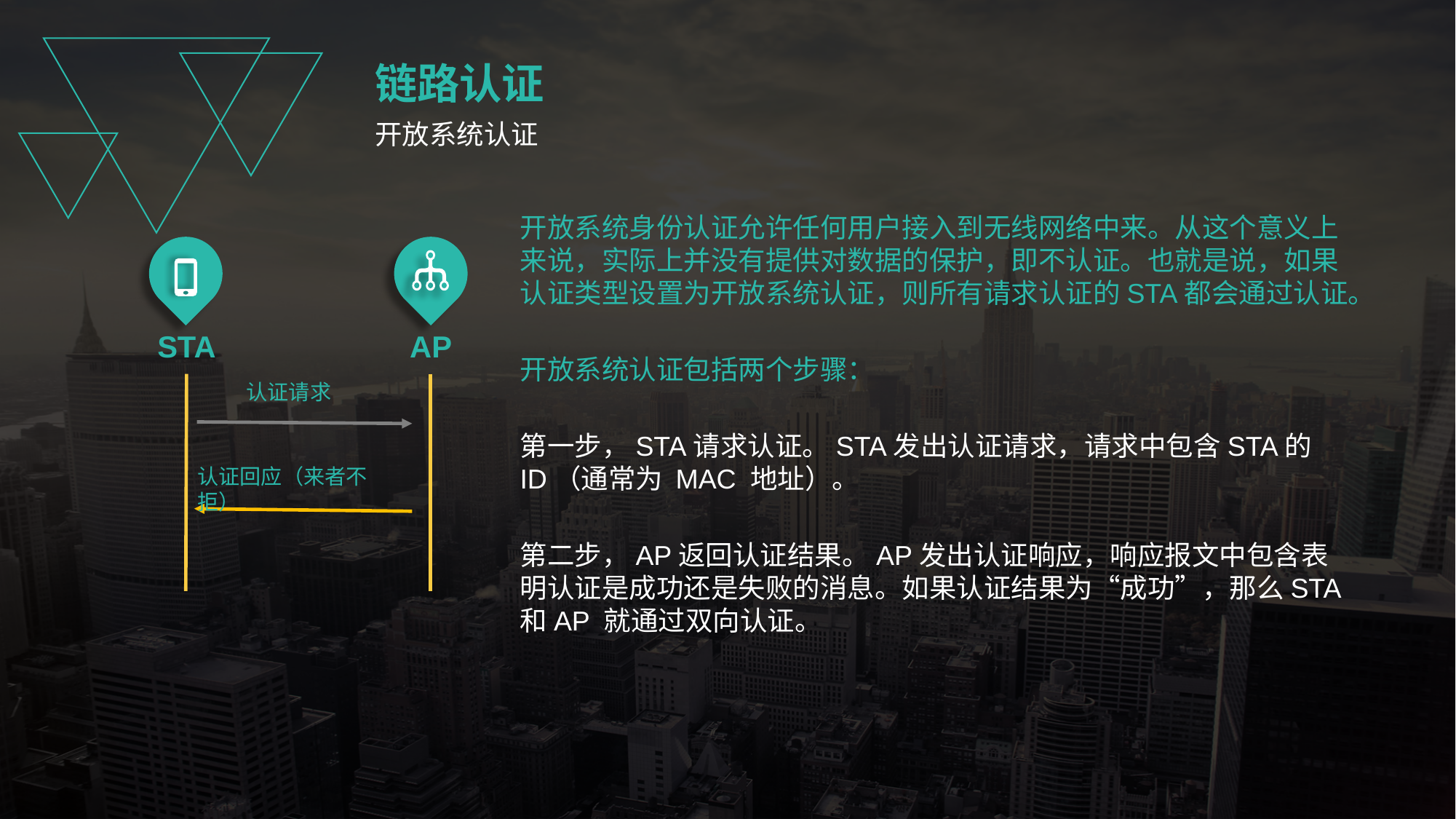

链路认证

开放系统认证

开放系统身份认证允许任何用户接入到无线网络中来。从这个意义上来说，实际上并没有提供对数据的保护，即不认证。也就是说，如果认证类型设置为开放系统认证，则所有请求认证的STA都会通过认证。

开放系统认证包括两个步骤：

第一步，STA请求认证。STA发出认证请求，请求中包含STA的ID（通常为 MAC 地址）。

第二步，AP返回认证结果。AP发出认证响应，响应报文中包含表明认证是成功还是失败的消息。如果认证结果为“成功”，那么STA和AP 就通过双向认证。

STA
AP
认证请求
认证回应（来者不拒）